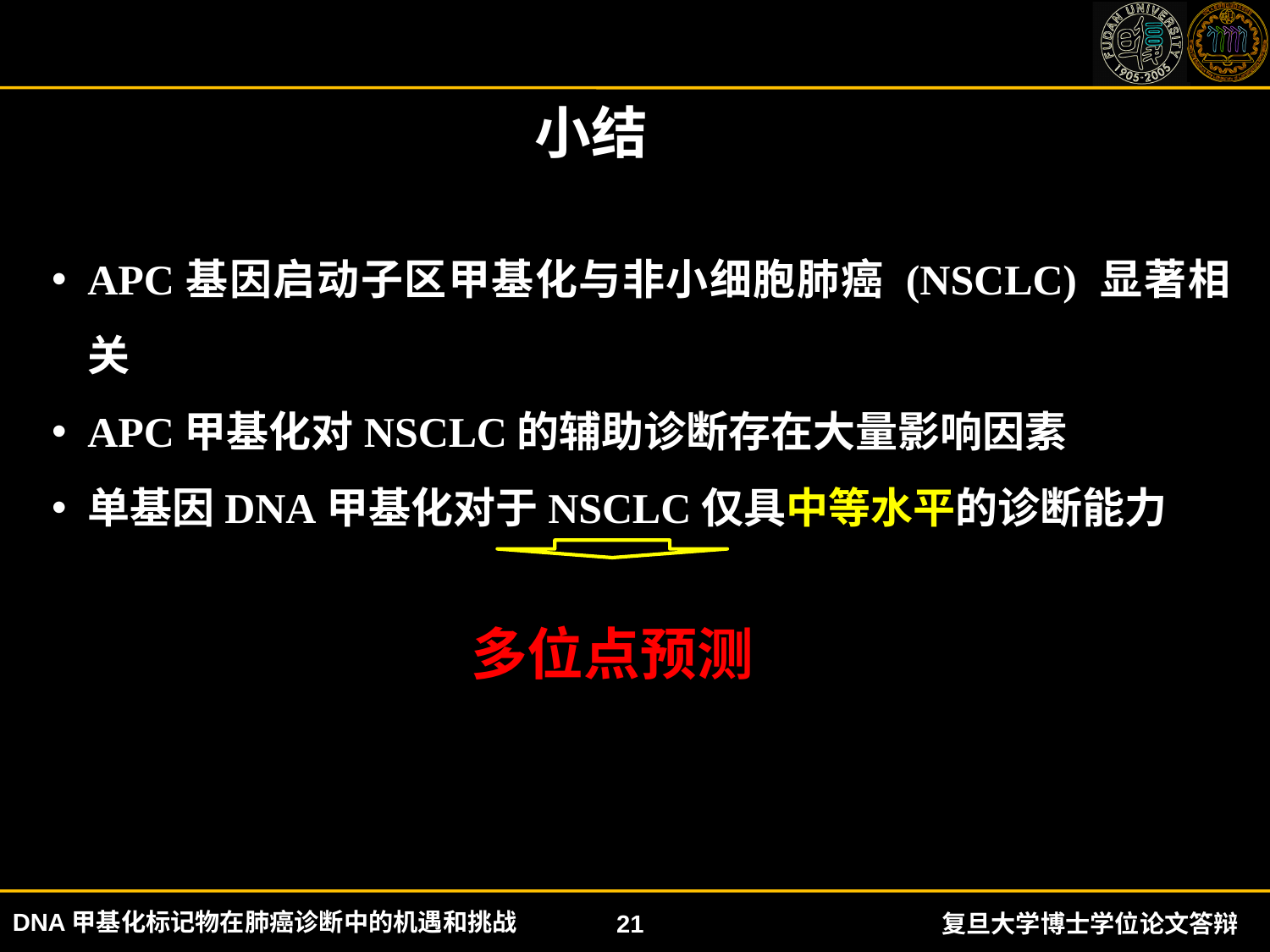

小结
APC基因启动子区甲基化与非小细胞肺癌 (NSCLC) 显著相关
APC甲基化对NSCLC的辅助诊断存在大量影响因素
单基因DNA甲基化对于NSCLC仅具中等水平的诊断能力

多位点预测
DNA甲基化标记物在肺癌诊断中的机遇和挑战
21
复旦大学博士学位论文答辩